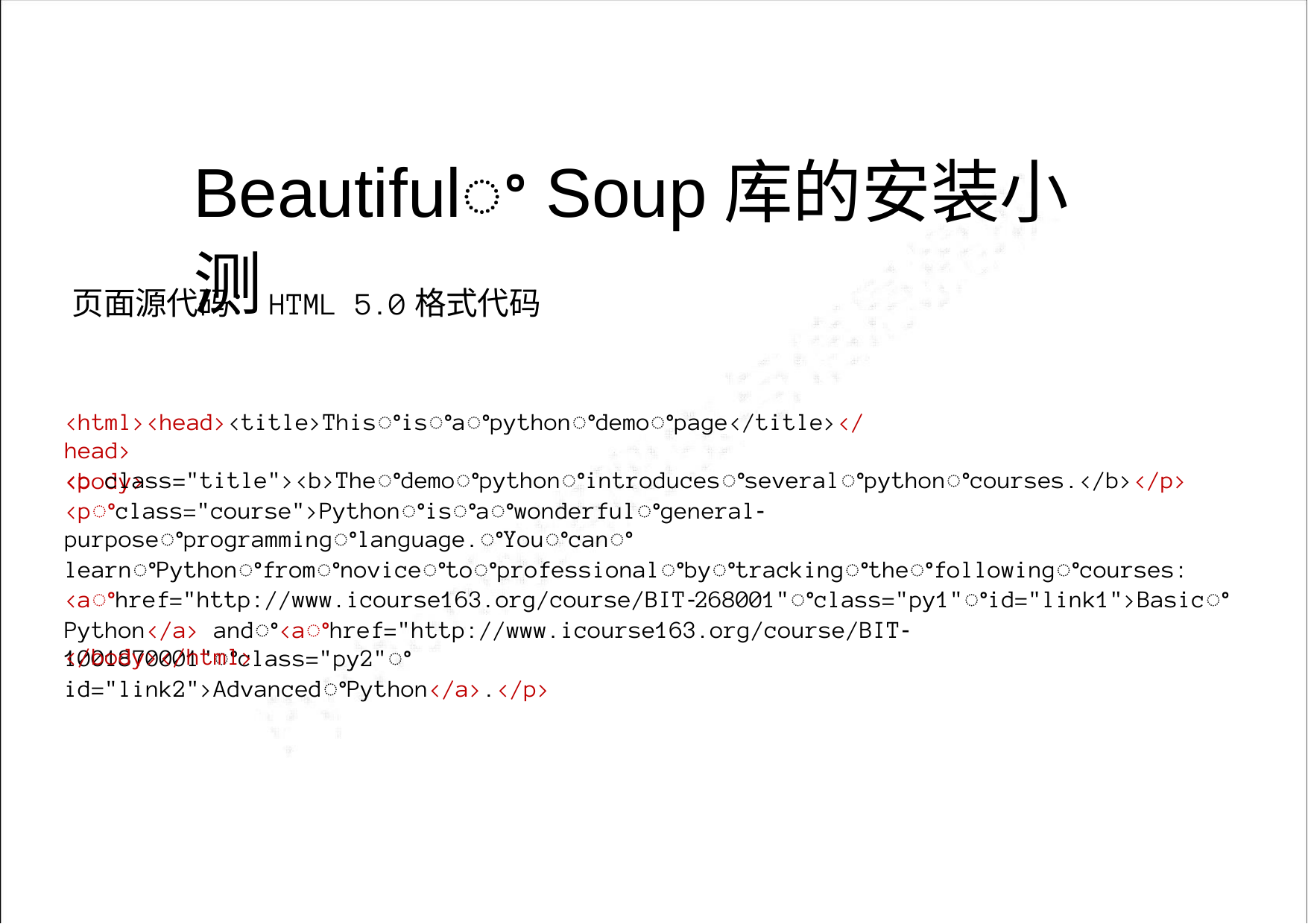

Beautifulꢀ Soup库的安装小测
页面源代码：HTML 5.0格式代码
<html><head><title>Thisꢀisꢀaꢀpythonꢀdemoꢀpage</title></head>
<body>
<p class="title"><b>Theꢀdemoꢀpythonꢀintroducesꢀseveralꢀpythonꢀcourses.</b></p>
<pꢀclass="course">Pythonꢀisꢀaꢀwonderfulꢀgeneral‐purposeꢀprogrammingꢀlanguage.ꢀYouꢀcanꢀ
learnꢀPythonꢀfromꢀnoviceꢀtoꢀprofessionalꢀbyꢀtrackingꢀtheꢀfollowingꢀcourses:
<aꢀhref="http://www.icourse163.org/course/BIT‐268001"ꢀclass="py1"ꢀid="link1">Basicꢀ
Python</a> andꢀ<aꢀhref="http://www.icourse163.org/course/BIT‐1001870001"ꢀclass="py2"ꢀ
id="link2">AdvancedꢀPython</a>.</p>
</body></html>